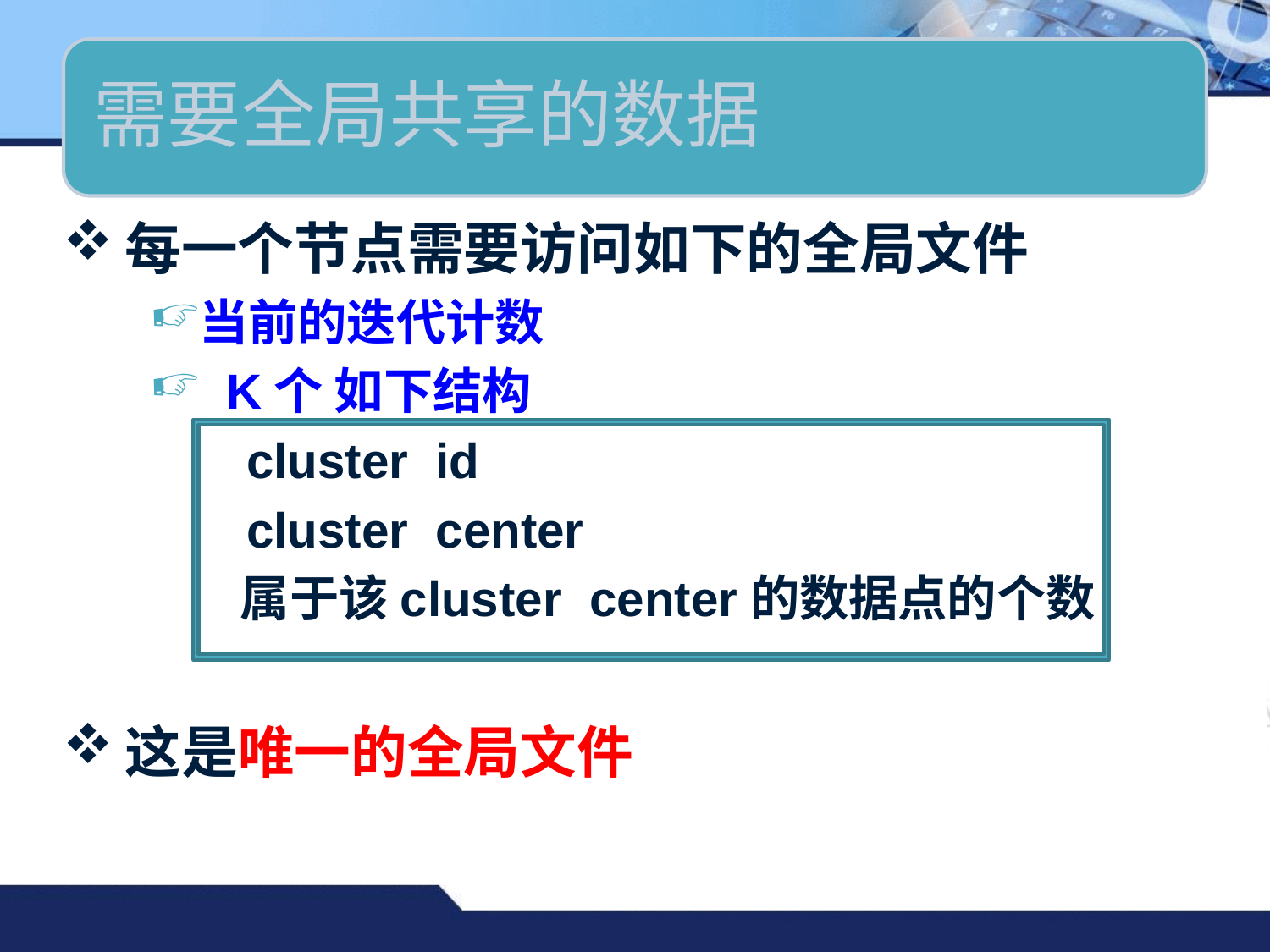

需要全局共享的数据
每一个节点需要访问如下的全局文件
当前的迭代计数
  K个 如下结构
       cluster  id
       cluster  center
       属于该cluster  center的数据点的个数

这是唯一的全局文件